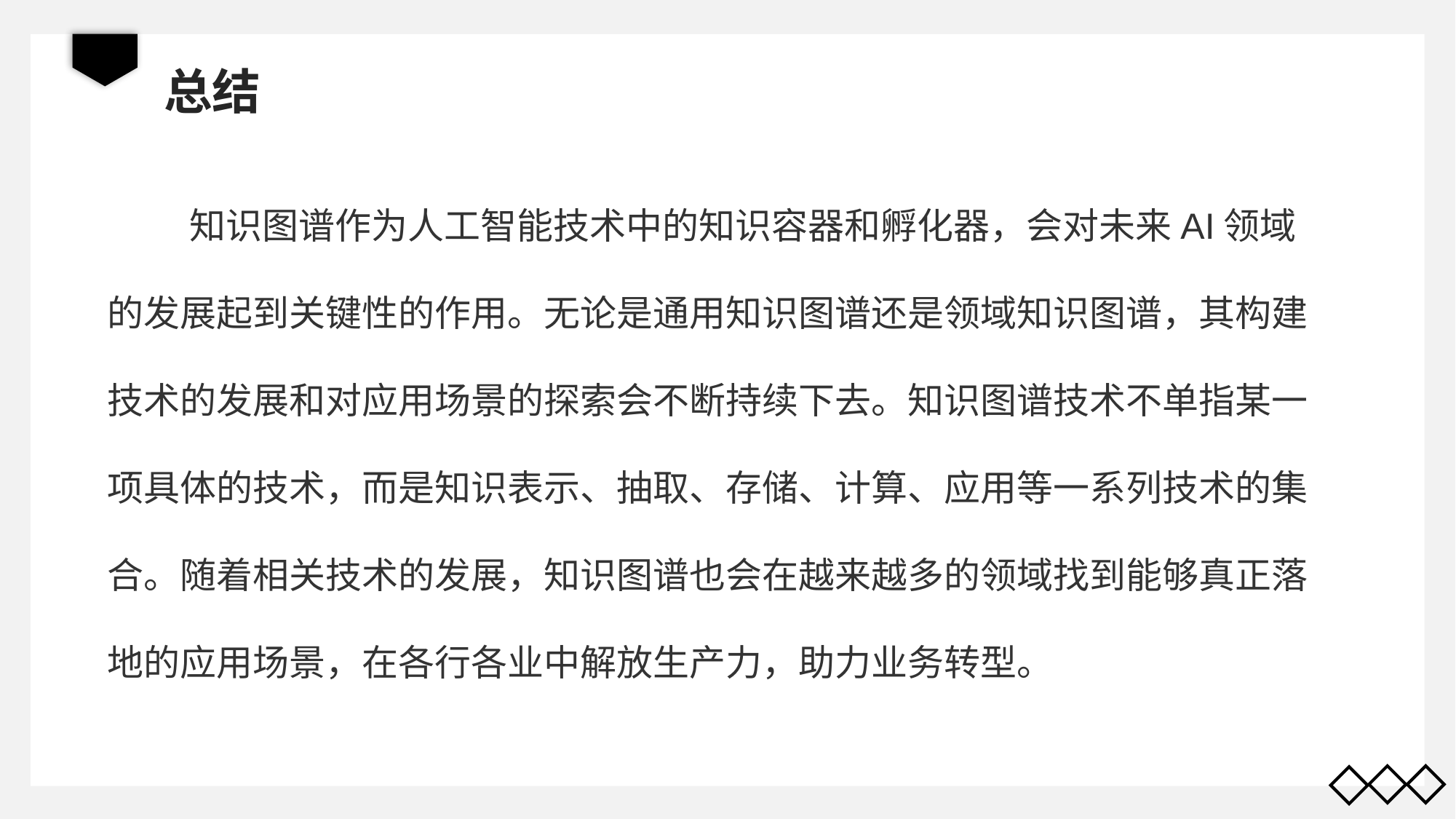

总结
         知识图谱作为人工智能技术中的知识容器和孵化器，会对未来AI领域的发展起到关键性的作用。无论是通用知识图谱还是领域知识图谱，其构建技术的发展和对应用场景的探索会不断持续下去。知识图谱技术不单指某一项具体的技术，而是知识表示、抽取、存储、计算、应用等一系列技术的集合。随着相关技术的发展，知识图谱也会在越来越多的领域找到能够真正落地的应用场景，在各行各业中解放生产力，助力业务转型。